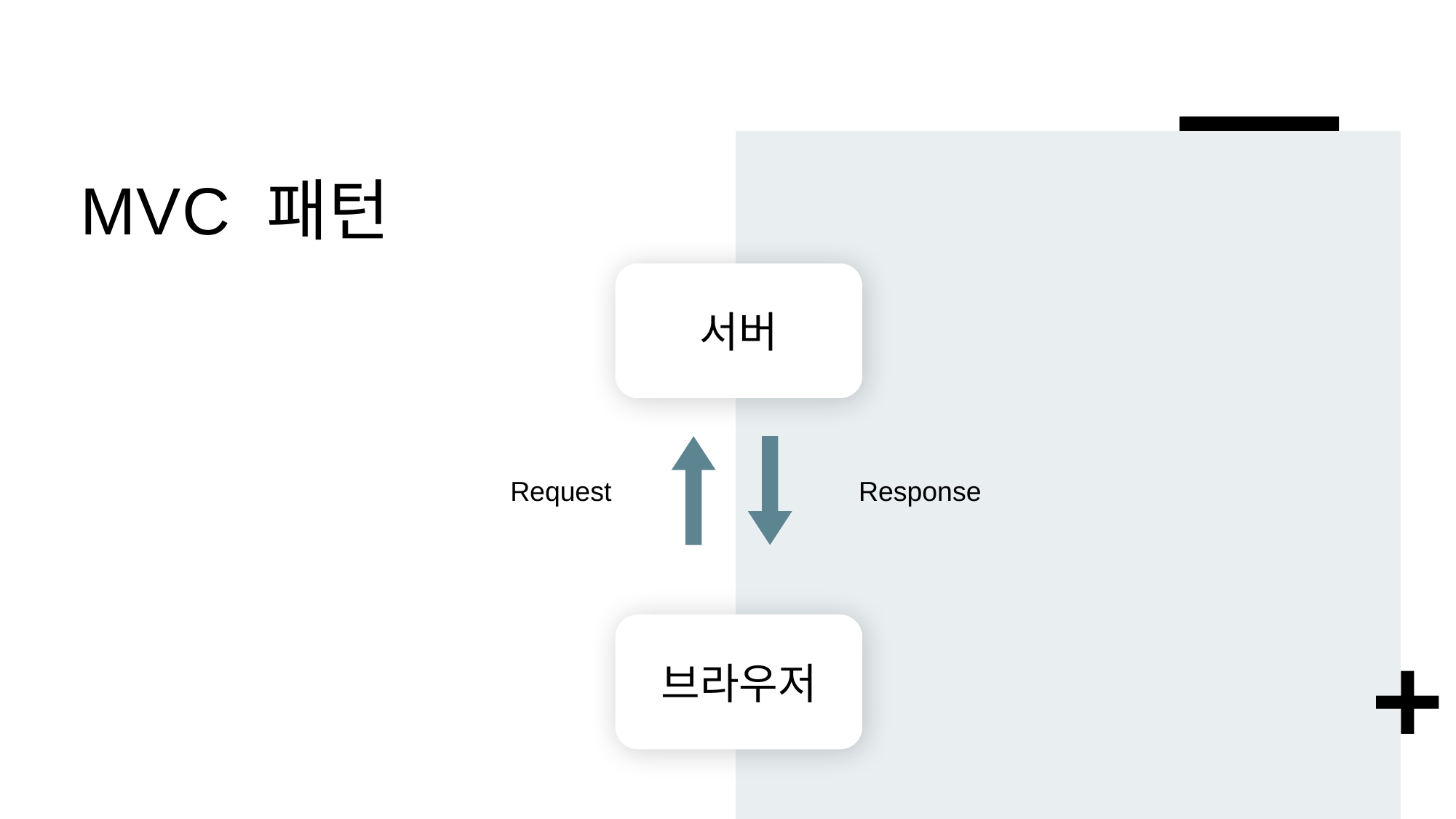

# MVC 패턴
서버
Request
Response

브라우저